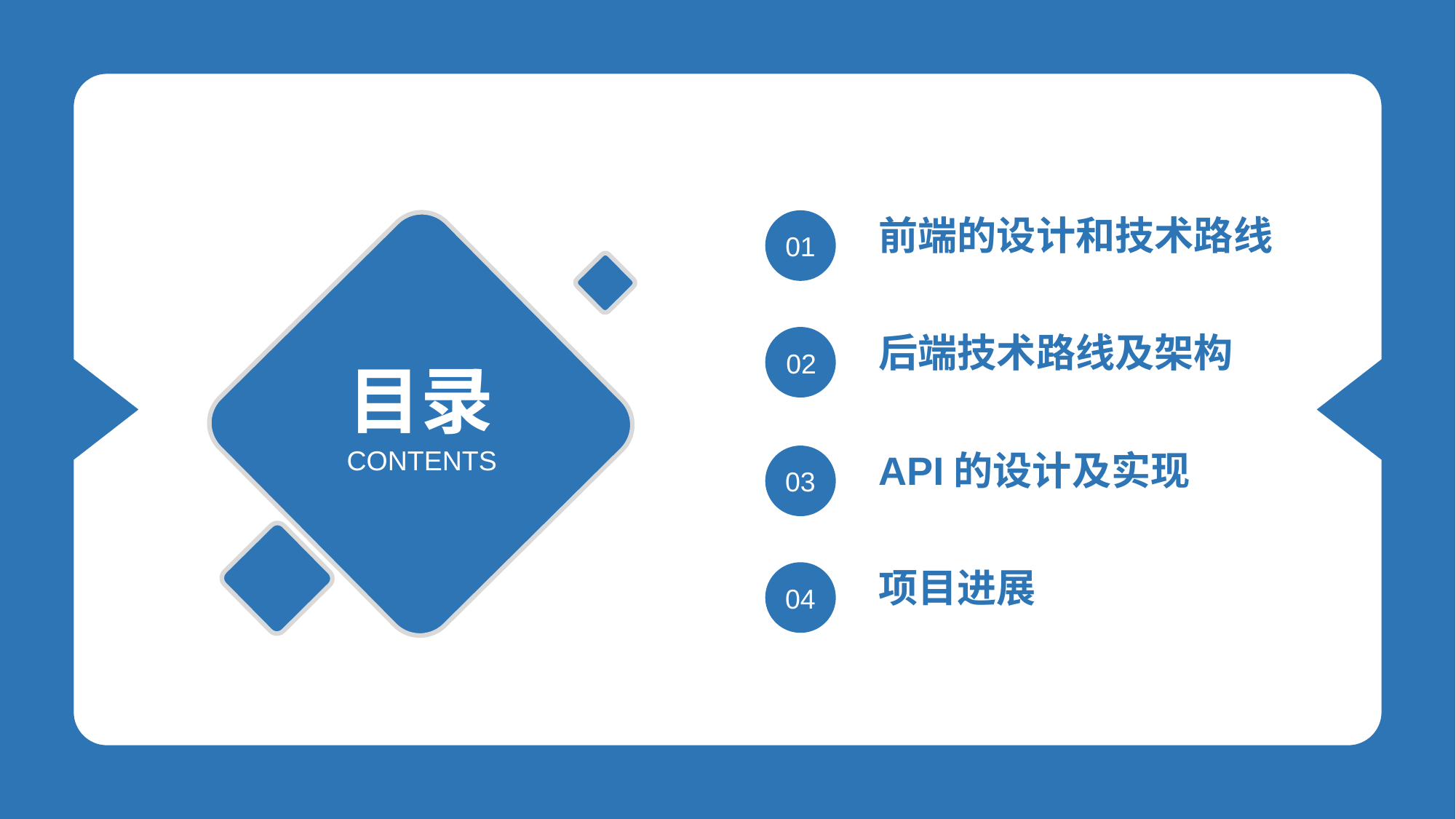

前端的设计和技术路线

01

后端技术路线及架构

目录
02
CONTENTS
API的设计及实现

03

项目进展

04